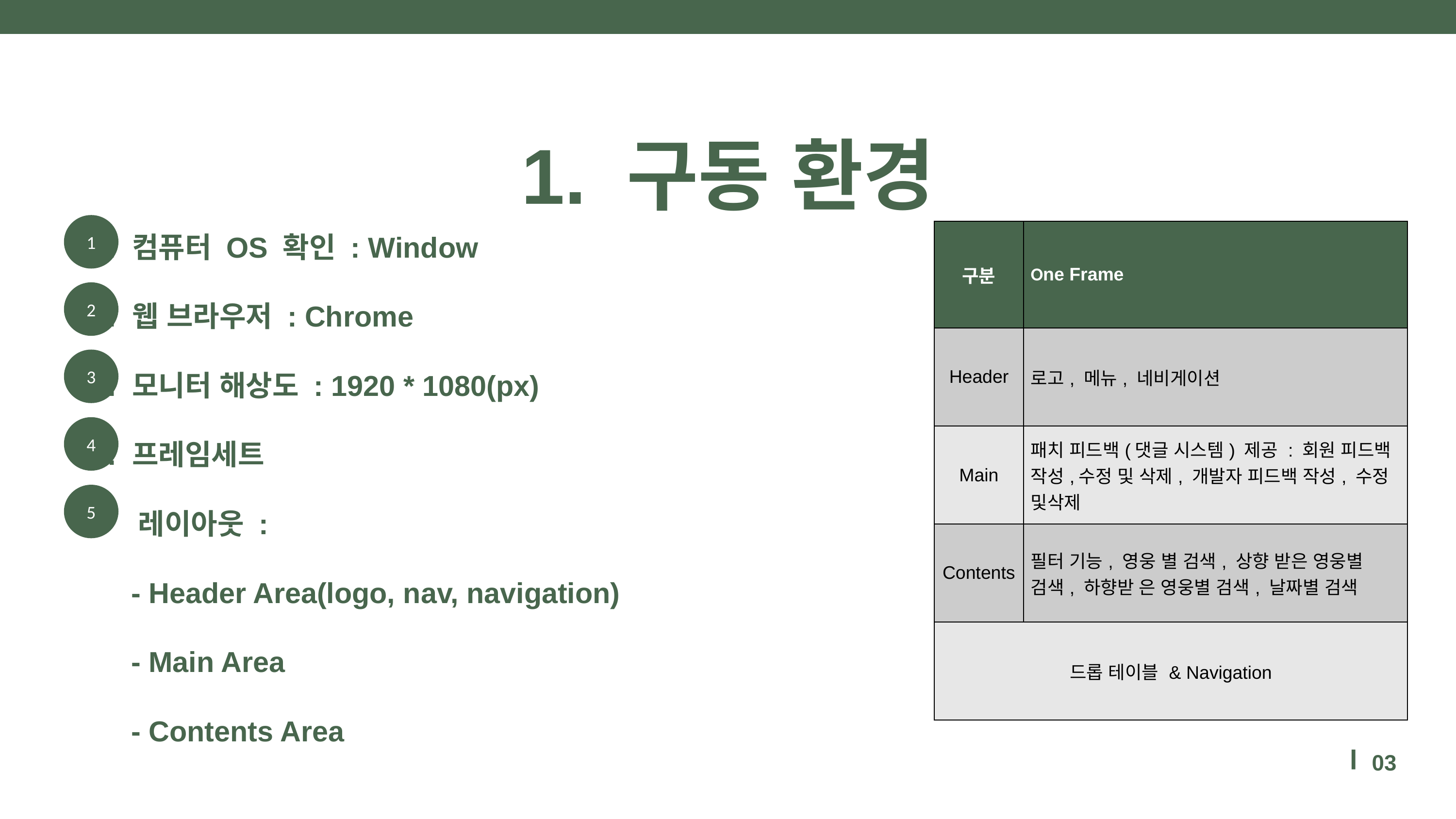

1. 구동 환경
컴퓨터 OS 확인 : Window
웹 브라우저 : Chrome
모니터 해상도 : 1920 * 1080(px)
프레임세트
     레이아웃 :
     - Header Area(logo, nav, navigation)
     - Main Area
     - Contents Area
1
| 구분 | One Frame |
| --- | --- |
| Header | 로고, 메뉴, 네비게이션 |
| Main | 패치 피드백(댓글 시스템) 제공 : 회원 피드백 작성,수정 및 삭제, 개발자 피드백 작성, 수정 및삭제 |
| Contents | 필터 기능, 영웅 별 검색, 상향 받은 영웅별 검색, 하향받 은 영웅별 검색, 날짜별 검색 |
| 드롭 테이블 & Navigation |  |
2
3
4
5
03